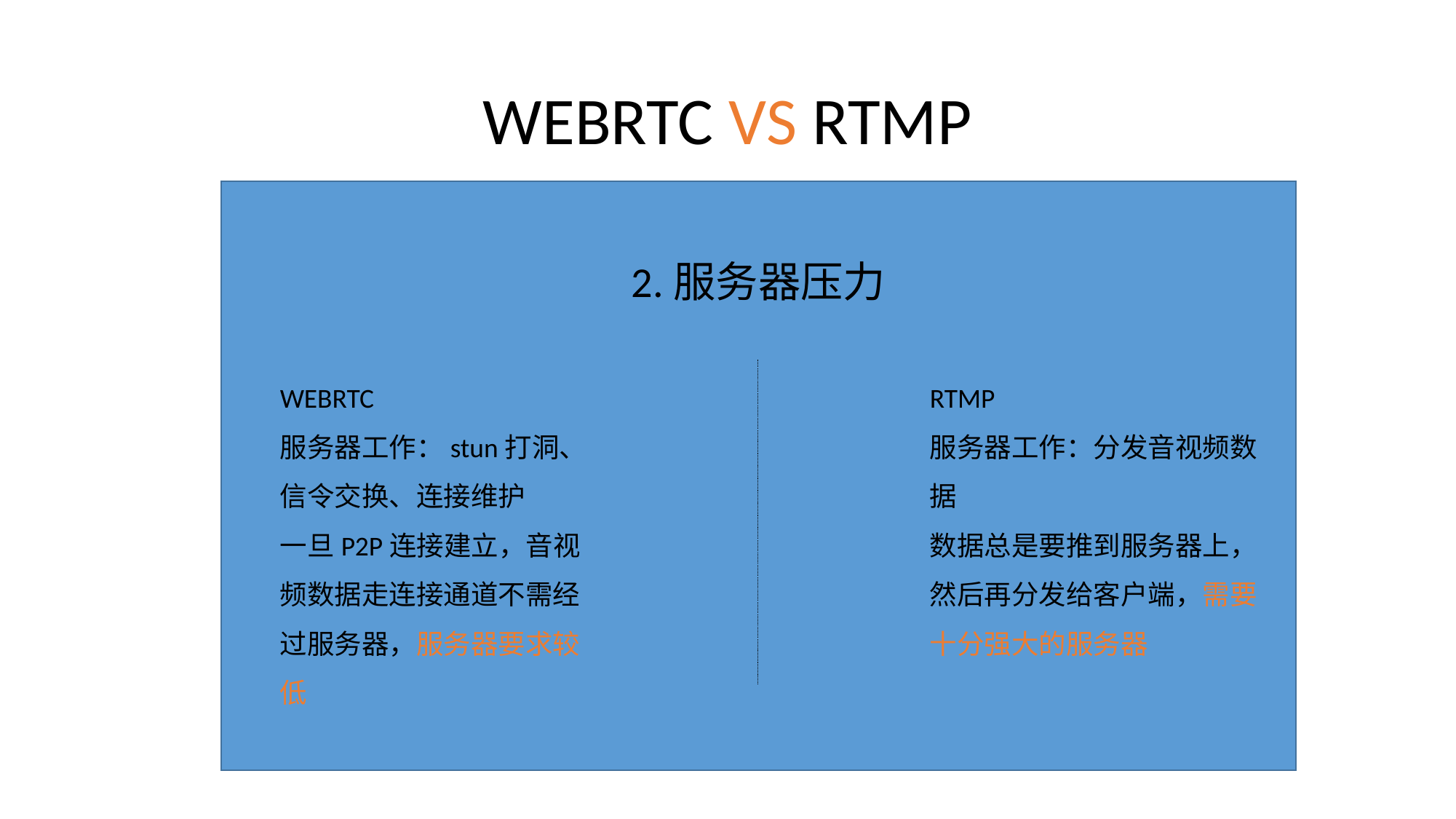

# WEBRTC VS RTMP

2.服务器压力
WEBRTC
服务器工作：stun打洞、信令交换、连接维护
一旦P2P连接建立，音视频数据走连接通道不需经过服务器，服务器要求较低
RTMP
服务器工作：分发音视频数据
数据总是要推到服务器上，然后再分发给客户端，需要十分强大的服务器